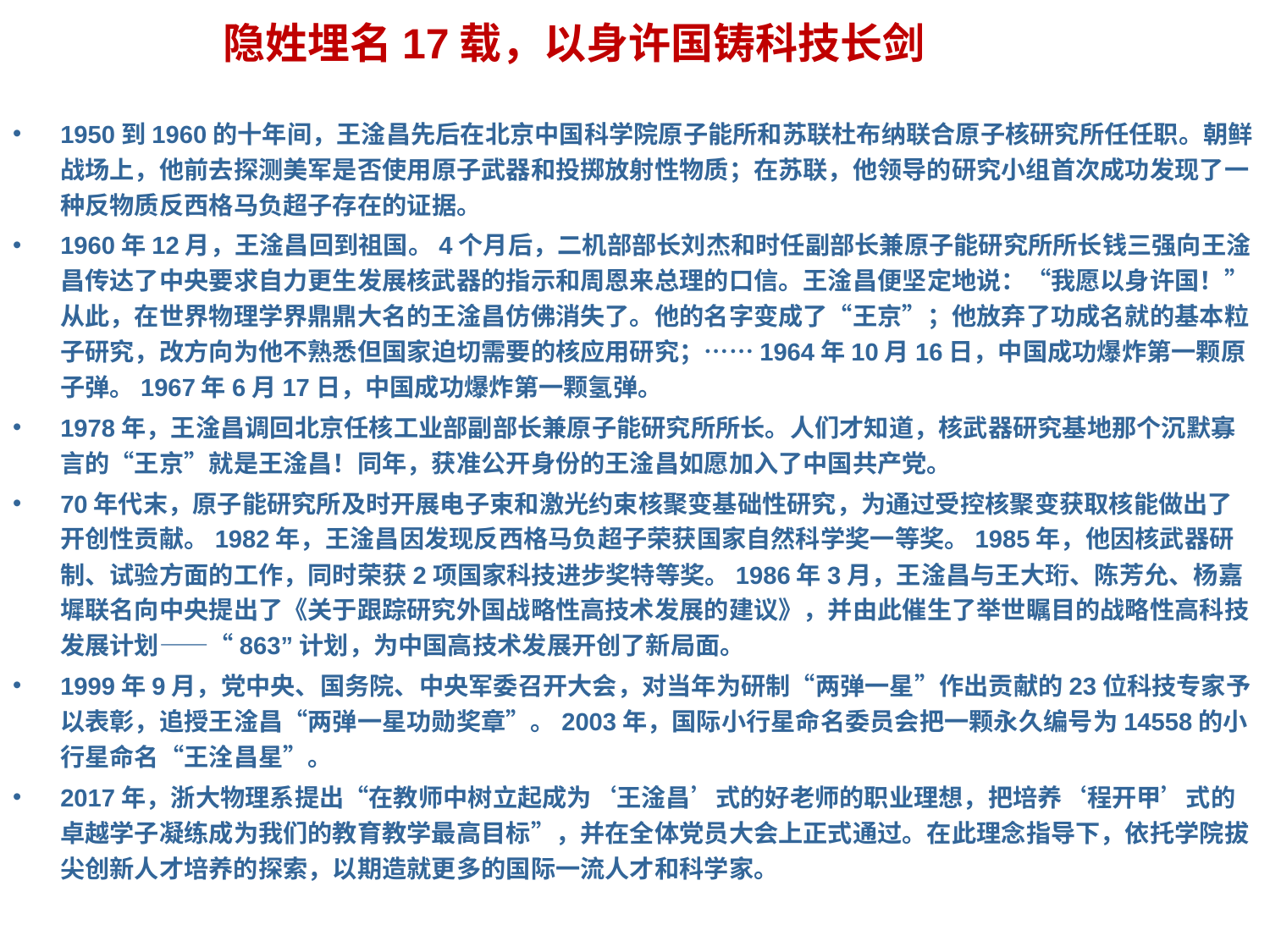

隐姓埋名17载，以身许国铸科技长剑

1950到1960的十年间，王淦昌先后在北京中国科学院原子能所和苏联杜布纳联合原子核研究所任任职。朝鲜战场上，他前去探测美军是否使用原子武器和投掷放射性物质；在苏联，他领导的研究小组首次成功发现了一种反物质反西格马负超子存在的证据。
1960年12月，王淦昌回到祖国。4个月后，二机部部长刘杰和时任副部长兼原子能研究所所长钱三强向王淦昌传达了中央要求自力更生发展核武器的指示和周恩来总理的口信。王淦昌便坚定地说：“我愿以身许国！” 从此，在世界物理学界鼎鼎大名的王淦昌仿佛消失了。他的名字变成了“王京”；他放弃了功成名就的基本粒子研究，改方向为他不熟悉但国家迫切需要的核应用研究；……1964年10月16日，中国成功爆炸第一颗原子弹。1967年6月17日，中国成功爆炸第一颗氢弹。
1978年，王淦昌调回北京任核工业部副部长兼原子能研究所所长。人们才知道，核武器研究基地那个沉默寡言的“王京”就是王淦昌！同年，获准公开身份的王淦昌如愿加入了中国共产党。
70年代末，原子能研究所及时开展电子束和激光约束核聚变基础性研究，为通过受控核聚变获取核能做出了开创性贡献。1982年，王淦昌因发现反西格马负超子荣获国家自然科学奖一等奖。1985年，他因核武器研制、试验方面的工作，同时荣获2项国家科技进步奖特等奖。1986年3月，王淦昌与王大珩、陈芳允、杨嘉墀联名向中央提出了《关于跟踪研究外国战略性高技术发展的建议》，并由此催生了举世瞩目的战略性高科技发展计划——“863”计划，为中国高技术发展开创了新局面。
1999年9月，党中央、国务院、中央军委召开大会，对当年为研制“两弹一星”作出贡献的23位科技专家予以表彰，追授王淦昌“两弹一星功勋奖章”。2003年，国际小行星命名委员会把一颗永久编号为14558的小行星命名“王洤昌星”。
2017年，浙大物理系提出“在教师中树立起成为‘王淦昌’式的好老师的职业理想，把培养‘程开甲’式的卓越学子凝练成为我们的教育教学最高目标”，并在全体党员大会上正式通过。在此理念指导下，依托学院拔尖创新人才培养的探索，以期造就更多的国际一流人才和科学家。
创造力来源于实验实践